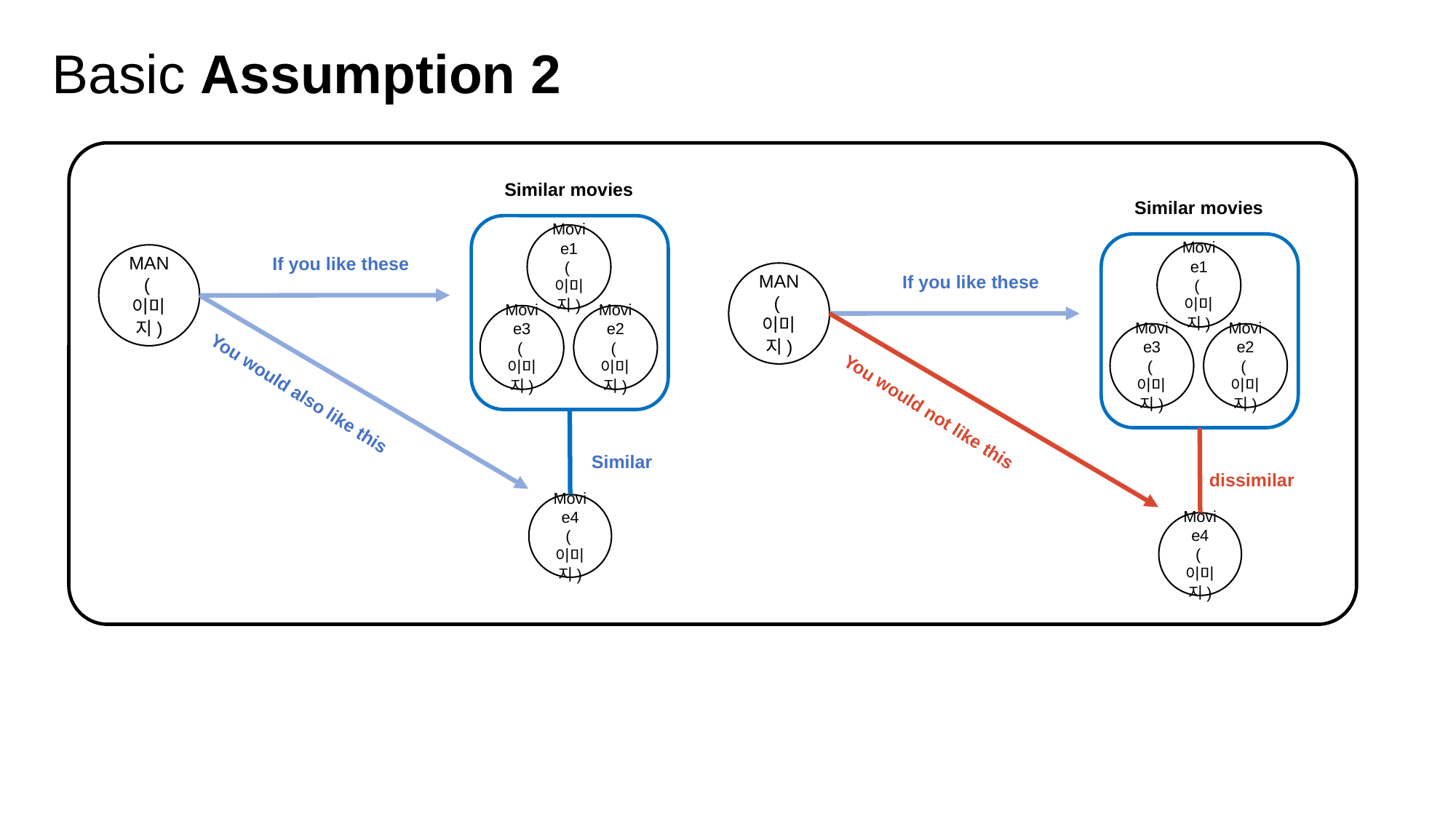

# Basic Assumption 2

Similar movies
Similar movies

Movie1
(이미지)

Movie1
(이미지)
MAN
(이미지)
If you like these
MAN
(이미지)
If you like these
Movie3
(이미지)
Movie2
(이미지)
Movie3
(이미지)
Movie2
(이미지)
You would also like this
You would not like this
Similar
dissimilar
Movie4
(이미지)
Movie4
(이미지)